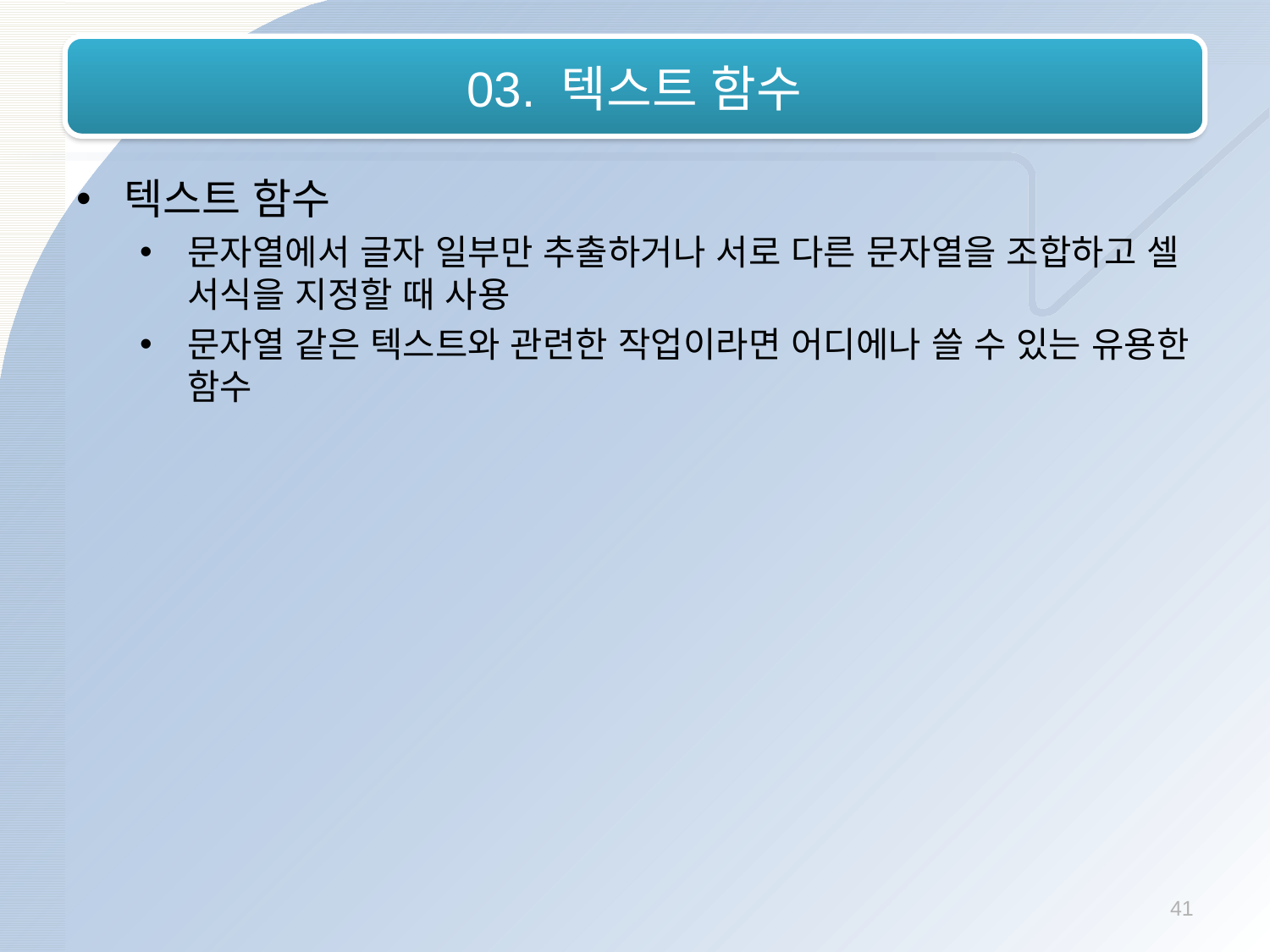

# 03. 텍스트 함수
텍스트 함수
문자열에서 글자 일부만 추출하거나 서로 다른 문자열을 조합하고 셀 서식을 지정할 때 사용
문자열 같은 텍스트와 관련한 작업이라면 어디에나 쓸 수 있는 유용한 함수
41